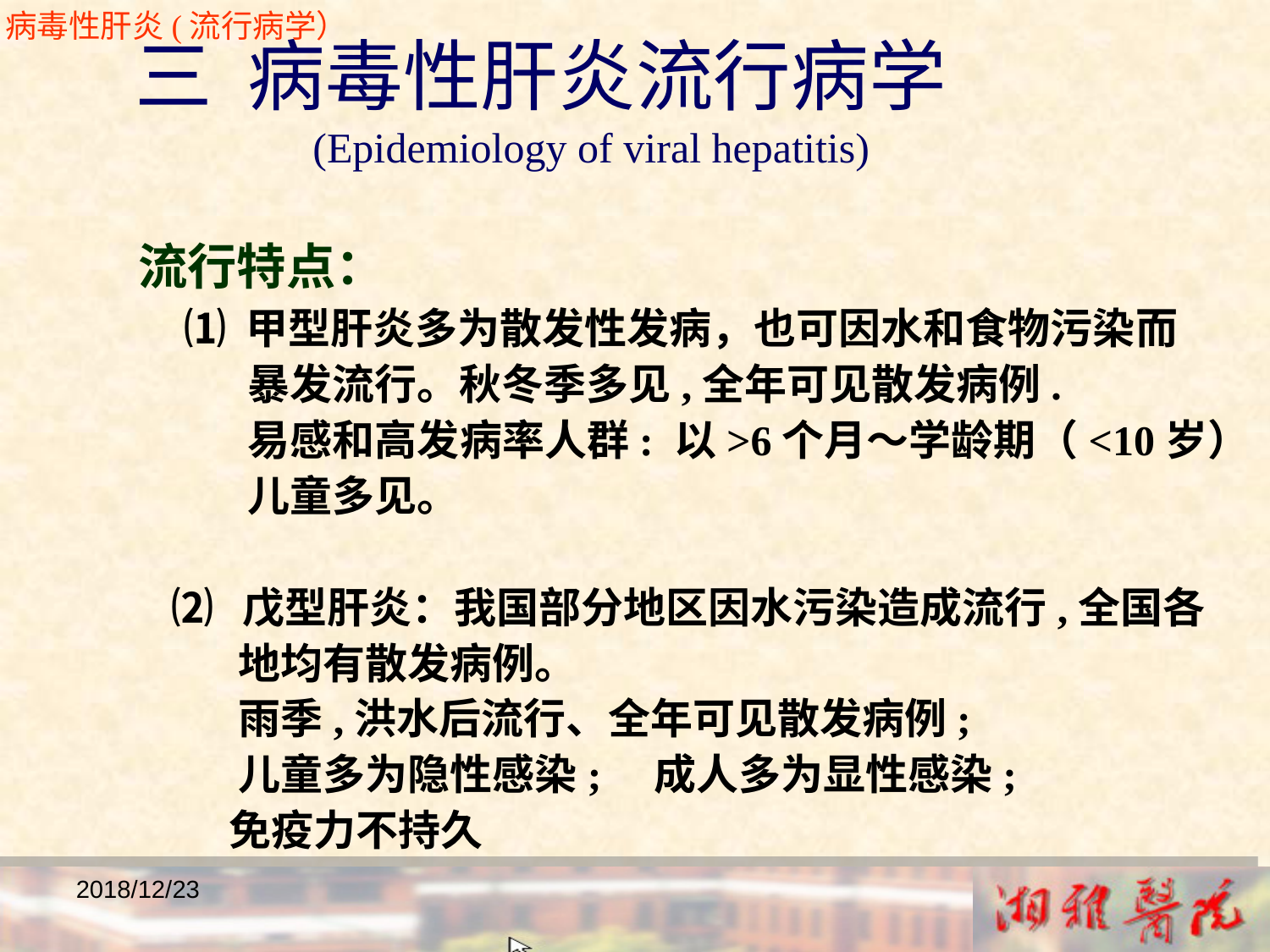

病毒性肝炎(流行病学）
    三  病毒性肝炎流行病学
                                 (Epidemiology of viral hepatitis)

      流行特点：
                   ⑴ 甲型肝炎多为散发性发病，也可因水和食物污染而
                    暴发流行。秋冬季多见,全年可见散发病例.
                    易感和高发病率人群: 以>6个月～学龄期（<10岁）
                    儿童多见。

             ⑵  戊型肝炎：我国部分地区因水污染造成流行,全国各
                   地均有散发病例。
                   雨季,洪水后流行、全年可见散发病例;
                   儿童多为隐性感染;    成人多为显性感染;
                  免疫力不持久
2018/12/23